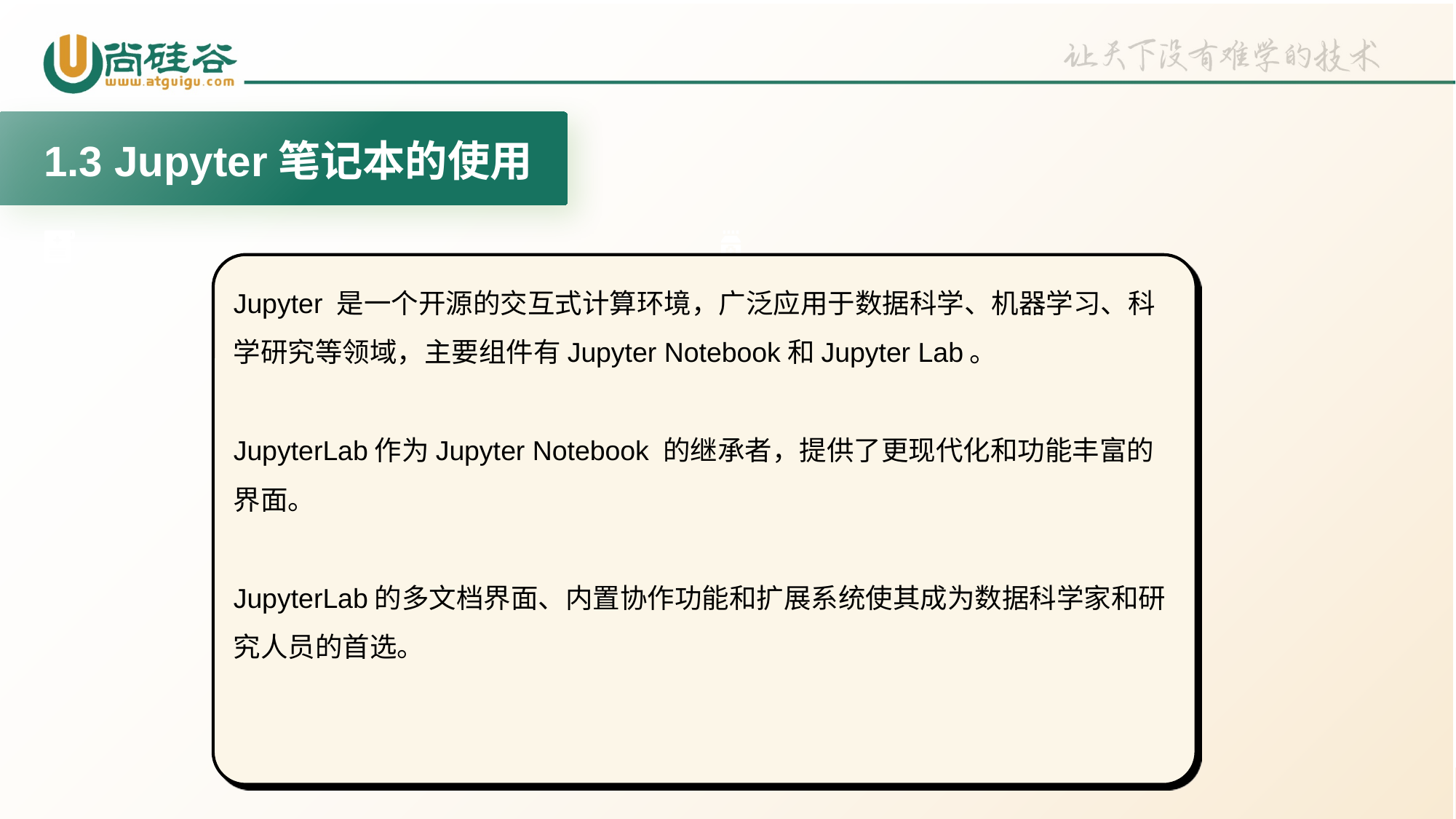

1.3 Jupyter笔记本的使用

Jupyter 是一个开源的交互式计算环境，广泛应用于数据科学、机器学习、科学研究等领域，主要组件有Jupyter Notebook和Jupyter Lab。

JupyterLab作为Jupyter Notebook 的继承者，提供了更现代化和功能丰富的界面。

JupyterLab的多文档界面、内置协作功能和扩展系统使其成为数据科学家和研究人员的首选。